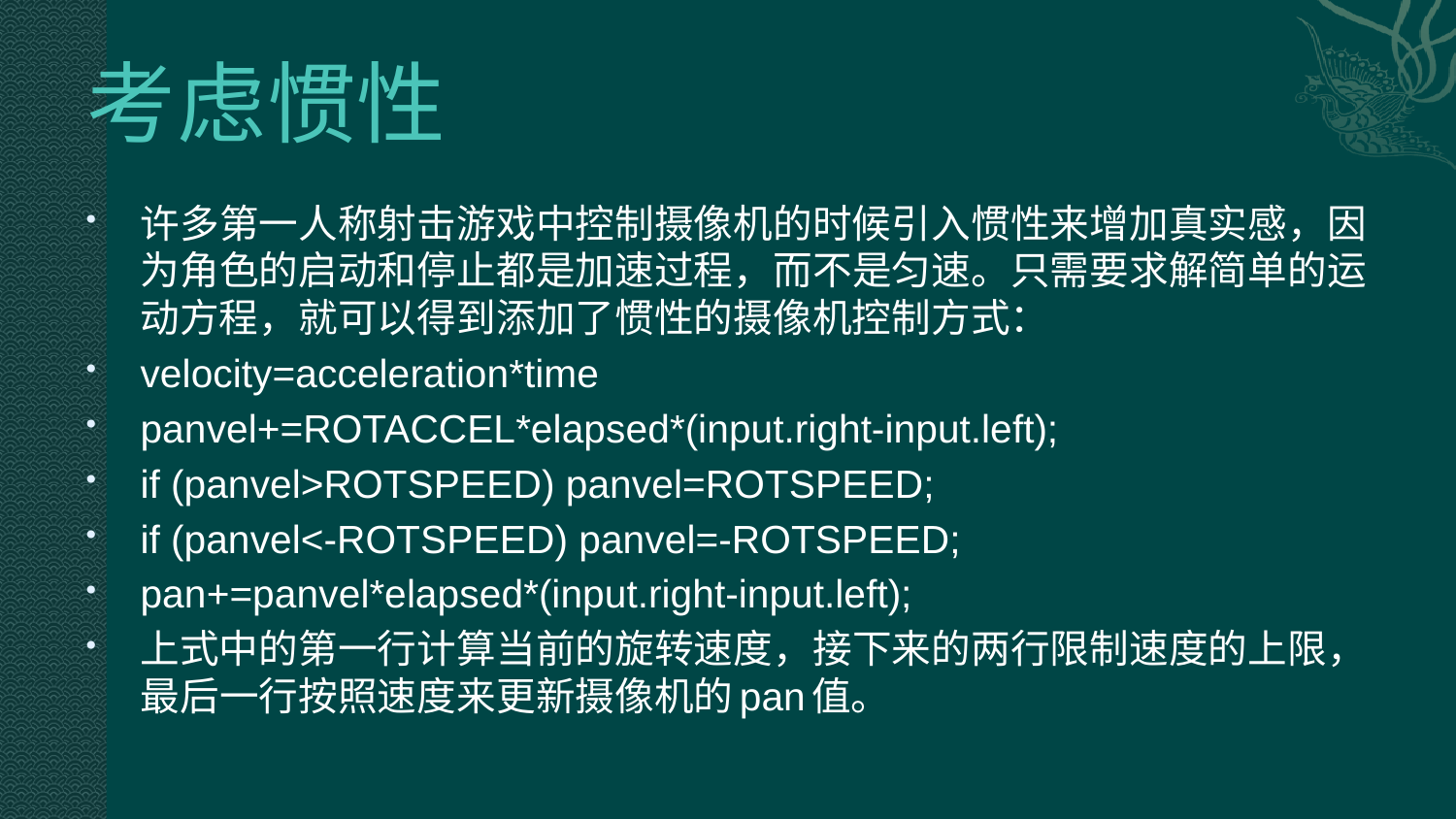

# 考虑惯性
许多第一人称射击游戏中控制摄像机的时候引入惯性来增加真实感，因为角色的启动和停止都是加速过程，而不是匀速。只需要求解简单的运动方程，就可以得到添加了惯性的摄像机控制方式：
velocity=acceleration*time
panvel+=ROTACCEL*elapsed*(input.right-input.left);
if (panvel>ROTSPEED) panvel=ROTSPEED;
if (panvel<-ROTSPEED) panvel=-ROTSPEED;
pan+=panvel*elapsed*(input.right-input.left);
上式中的第一行计算当前的旋转速度，接下来的两行限制速度的上限，最后一行按照速度来更新摄像机的pan值。